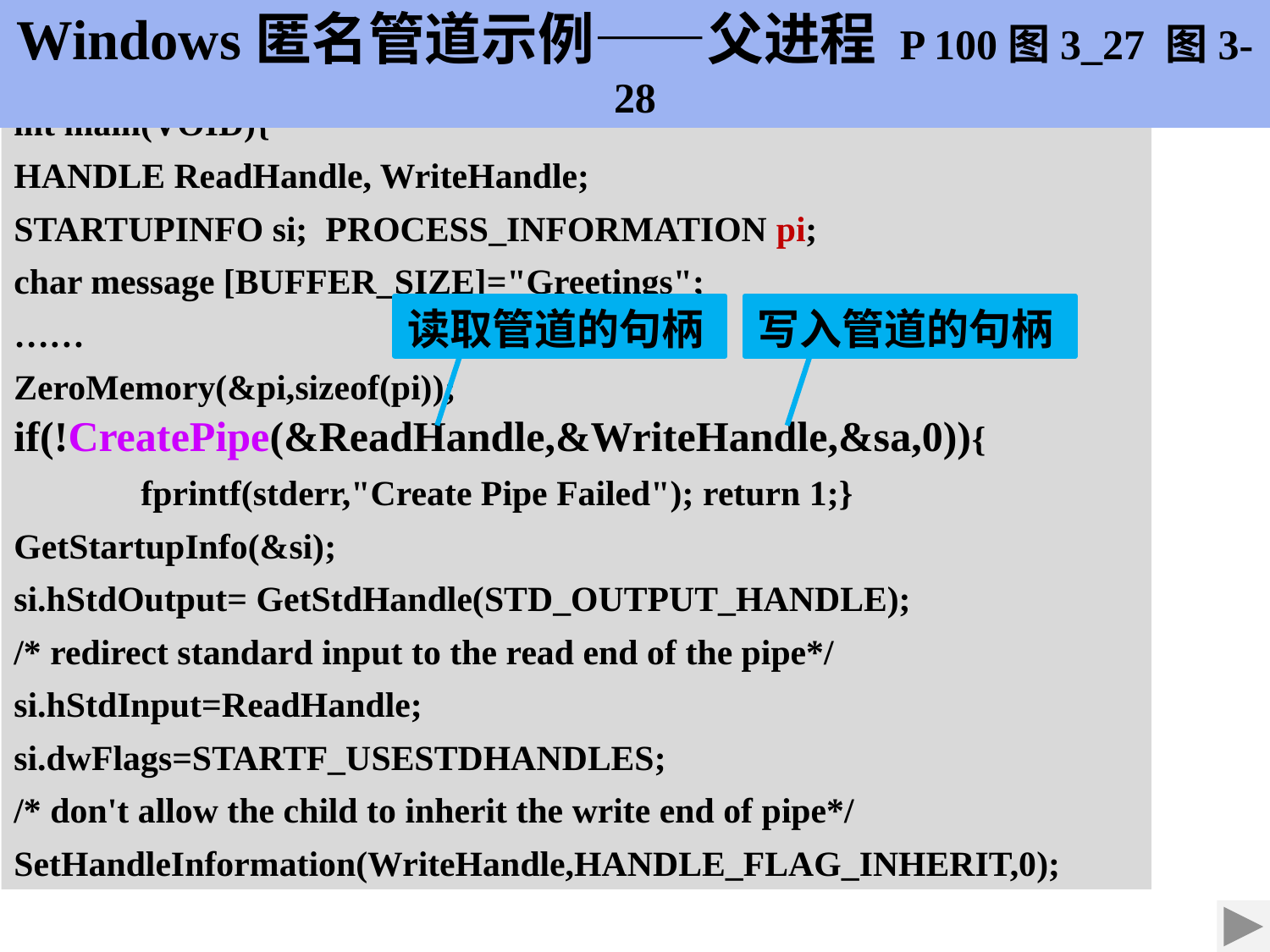

Windows匿名管道示例——父进程 P 100图3_27 图3-28
int main(VOID){
HANDLE ReadHandle, WriteHandle;
STARTUPINFO si;  PROCESS_INFORMATION pi;
char message [BUFFER_SIZE]="Greetings";
……
ZeroMemory(&pi,sizeof(pi));
if(!CreatePipe(&ReadHandle,&WriteHandle,&sa,0)){
	fprintf(stderr,"Create Pipe Failed"); return 1;}
GetStartupInfo(&si);
si.hStdOutput= GetStdHandle(STD_OUTPUT_HANDLE);
/* redirect standard input to the read end of the pipe*/
si.hStdInput=ReadHandle;
si.dwFlags=STARTF_USESTDHANDLES;
/* don't allow the child to inherit the write end of pipe*/
SetHandleInformation(WriteHandle,HANDLE_FLAG_INHERIT,0);
读取管道的句柄
写入管道的句柄